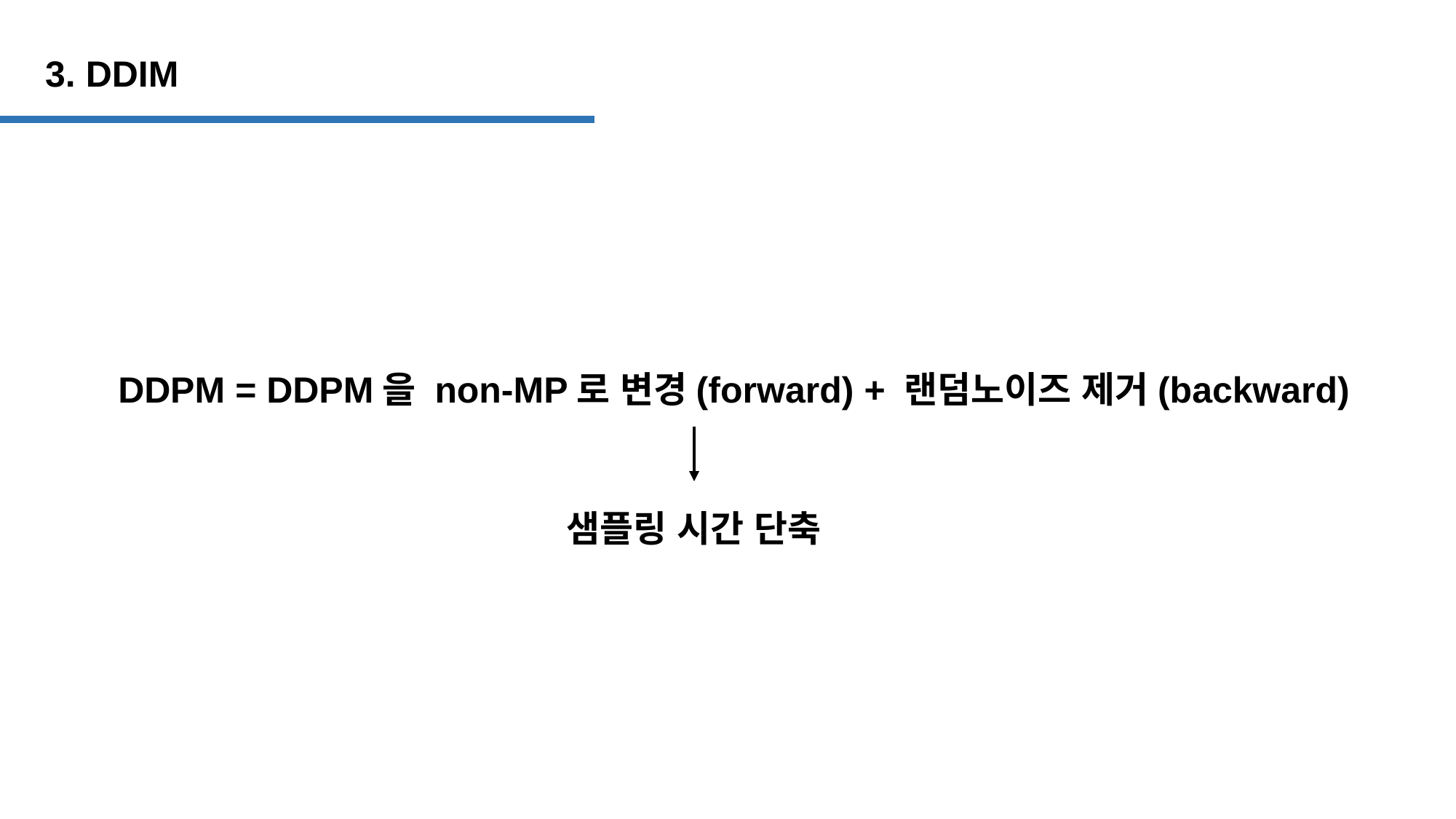

3. DDIM
DDPM = DDPM을 non-MP로 변경(forward) + 랜덤노이즈 제거(backward)
샘플링 시간 단축